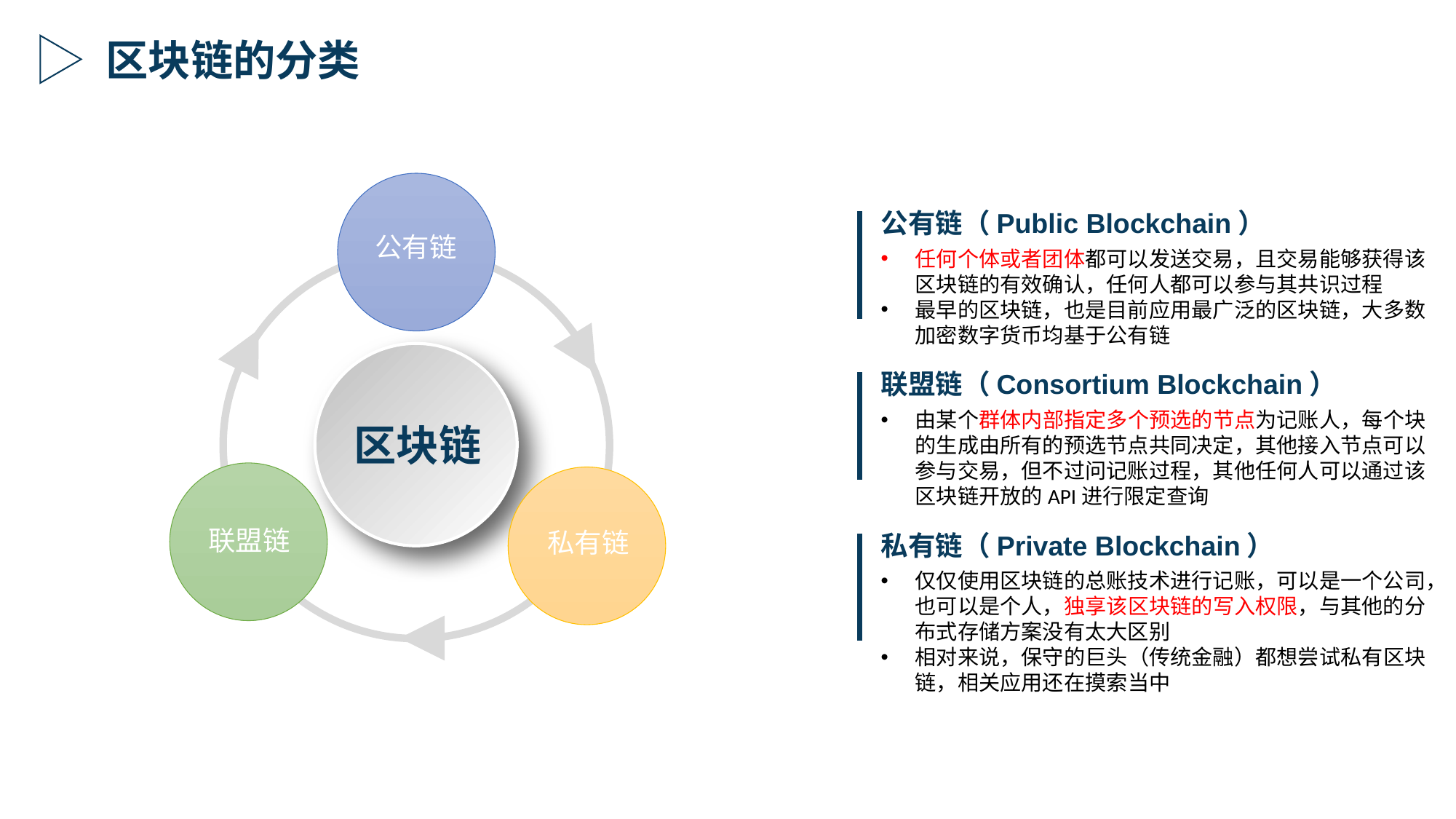

区块链的分类

公有链（Public Blockchain）
公有链
任何个体或者团体都可以发送交易，且交易能够获得该区块链的有效确认，任何人都可以参与其共识过程
最早的区块链，也是目前应用最广泛的区块链，大多数加密数字货币均基于公有链

联盟链（Consortium Blockchain）
由某个群体内部指定多个预选的节点为记账人，每个块的生成由所有的预选节点共同决定，其他接入节点可以参与交易，但不过问记账过程，其他任何人可以通过该区块链开放的API进行限定查询
区块链

联盟链
私有链
私有链（Private Blockchain）
仅仅使用区块链的总账技术进行记账，可以是一个公司，也可以是个人，独享该区块链的写入权限，与其他的分布式存储方案没有太大区别
相对来说，保守的巨头（传统金融）都想尝试私有区块链，相关应用还在摸索当中